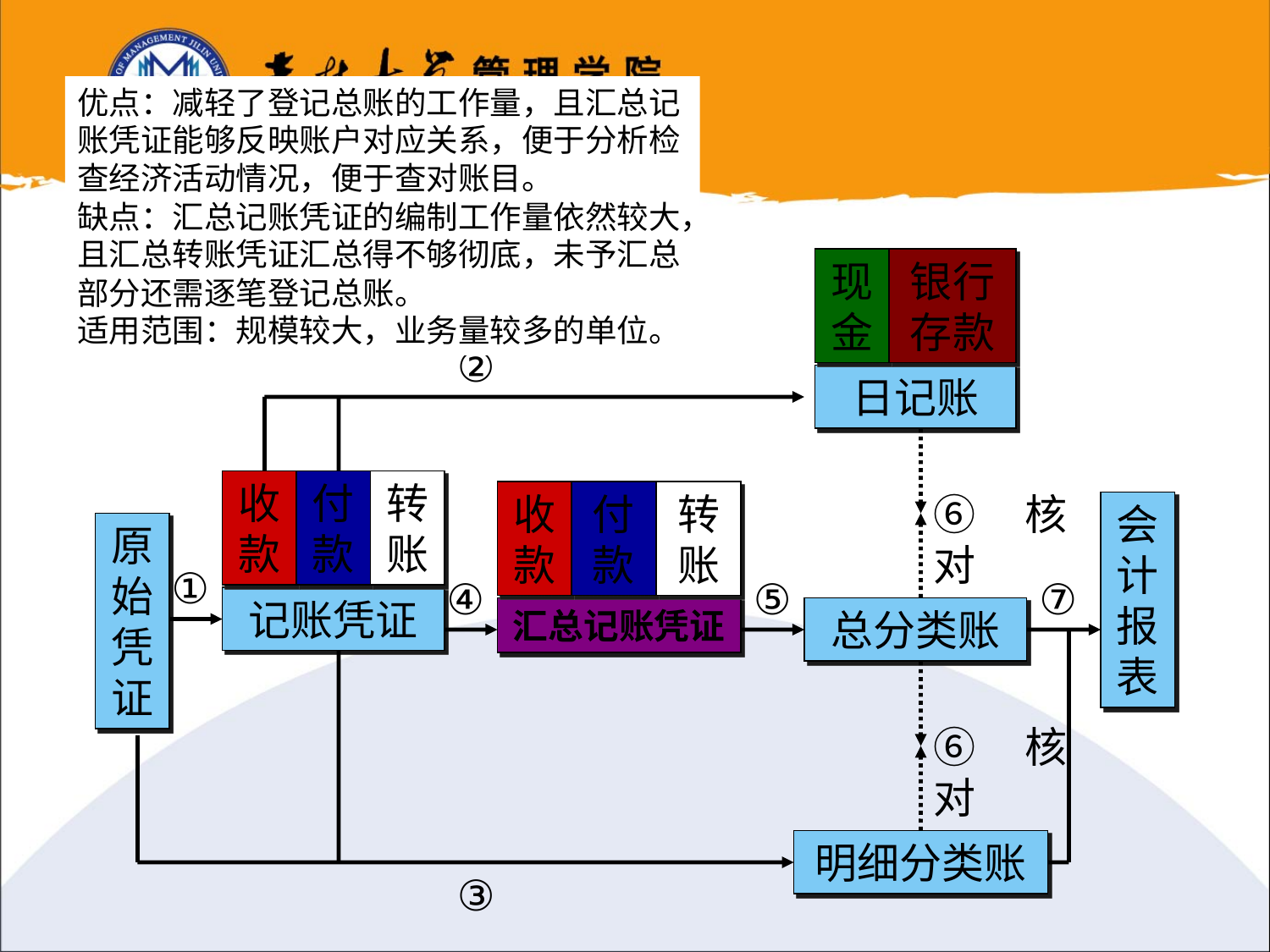

优点：减轻了登记总账的工作量，且汇总记账凭证能够反映账户对应关系，便于分析检查经济活动情况，便于查对账目。
缺点：汇总记账凭证的编制工作量依然较大，且汇总转账凭证汇总得不够彻底，未予汇总部分还需逐笔登记总账。
适用范围：规模较大，业务量较多的单位。
现金
银行存款
②
日记账

收款
付款
转账
收款
付款
转账
⑥核对
会计报表
原始凭证

①
④
⑤
⑦
记账凭证
汇总记账凭证
总分类账

⑥核对

明细分类账

③

148